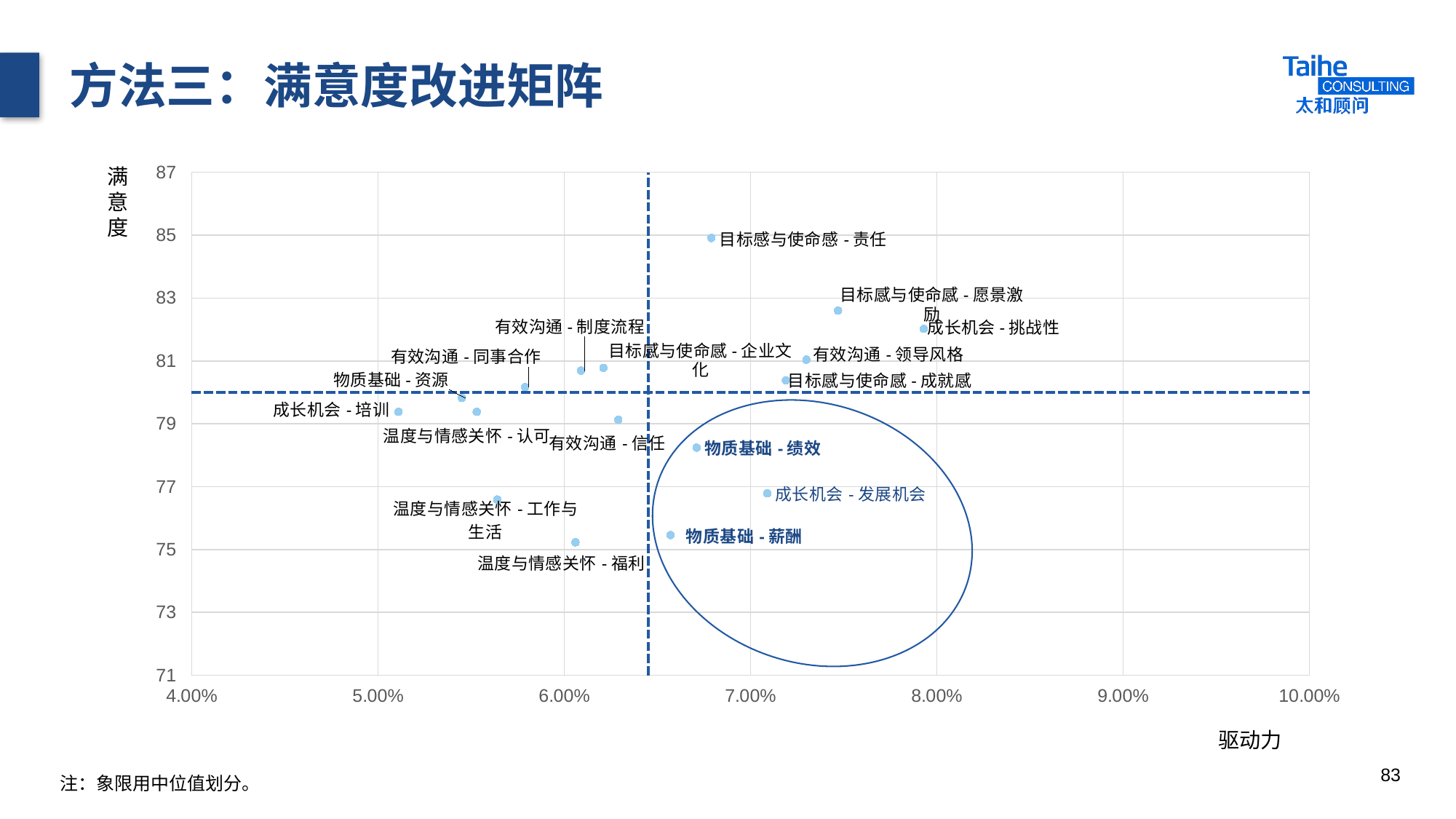

# 方法三：满意度改进矩阵
满意度

### Chart

| Category | 丰诚 |
|---|---|
驱动力
83
注：象限用中位值划分。